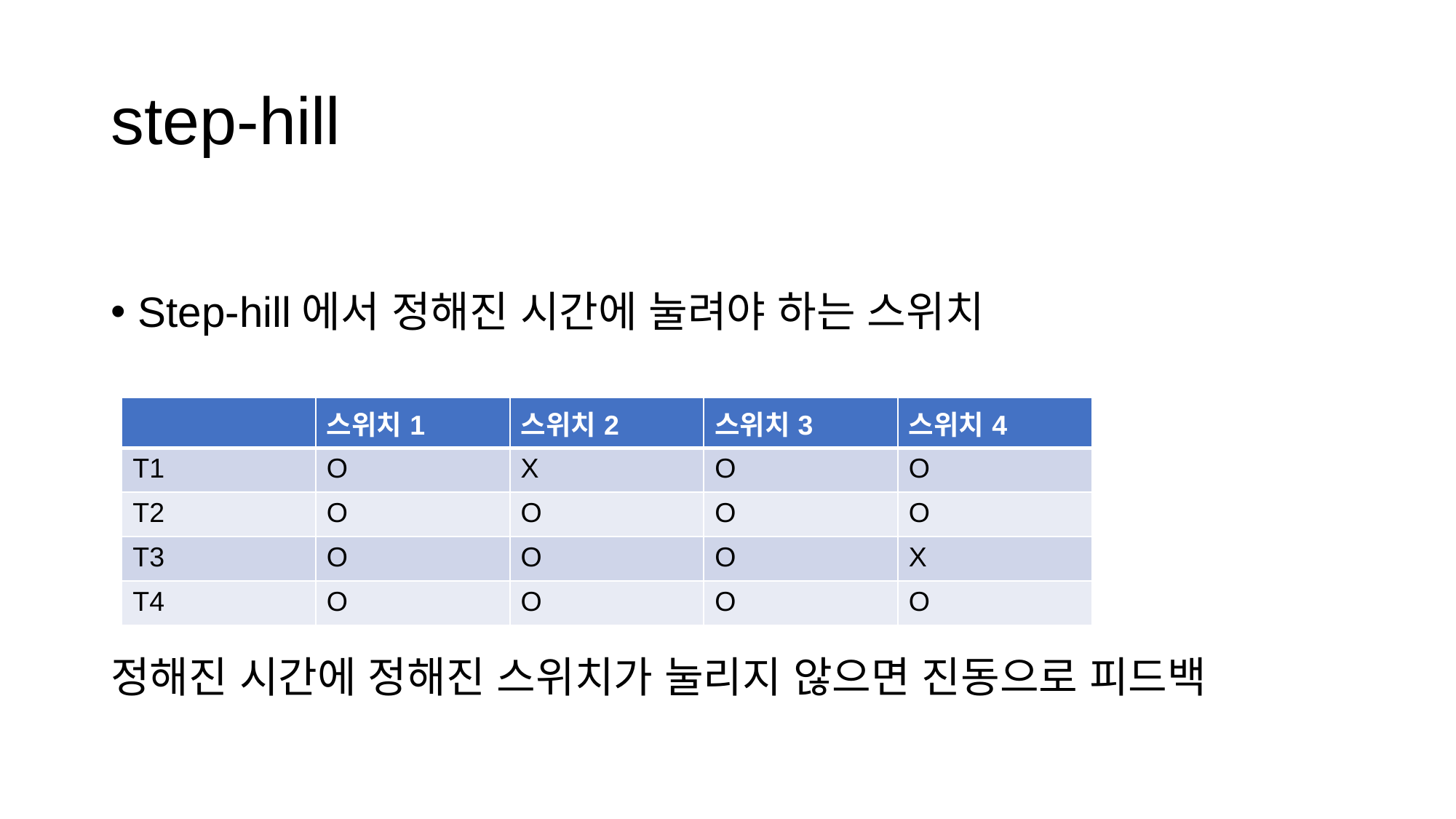

# step-hill

Step-hill에서 정해진 시간에 눌려야 하는 스위치

정해진 시간에 정해진 스위치가 눌리지 않으면 진동으로 피드백
|  | 스위치1 | 스위치2 | 스위치3 | 스위치4 |
| --- | --- | --- | --- | --- |
| T1 | O | X | O | O |
| T2 | O | O | O | O |
| T3 | O | O | O | X |
| T4 | O | O | O | O |